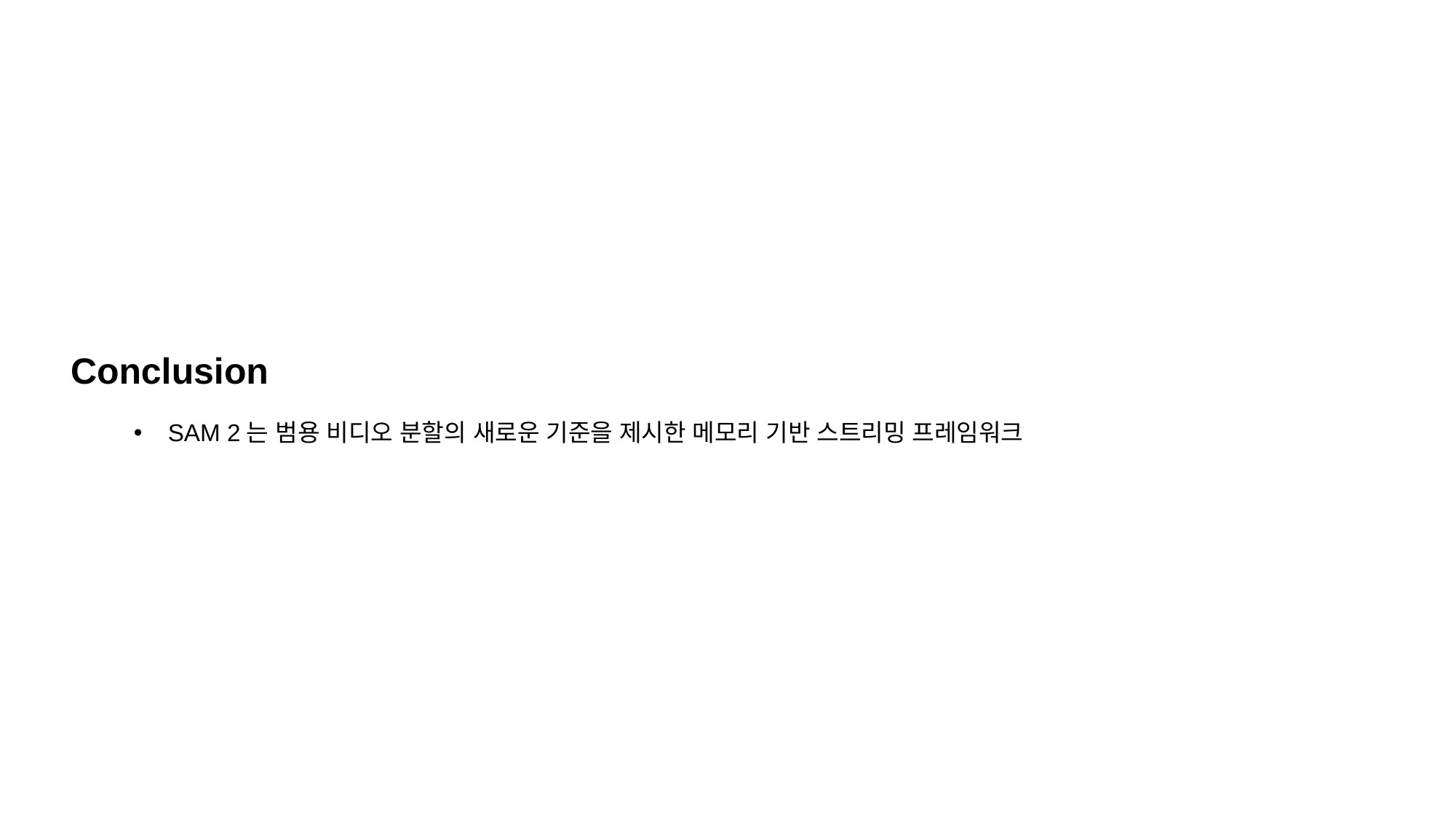

Conclusion
SAM 2는 범용 비디오 분할의 새로운 기준을 제시한 메모리 기반 스트리밍 프레임워크